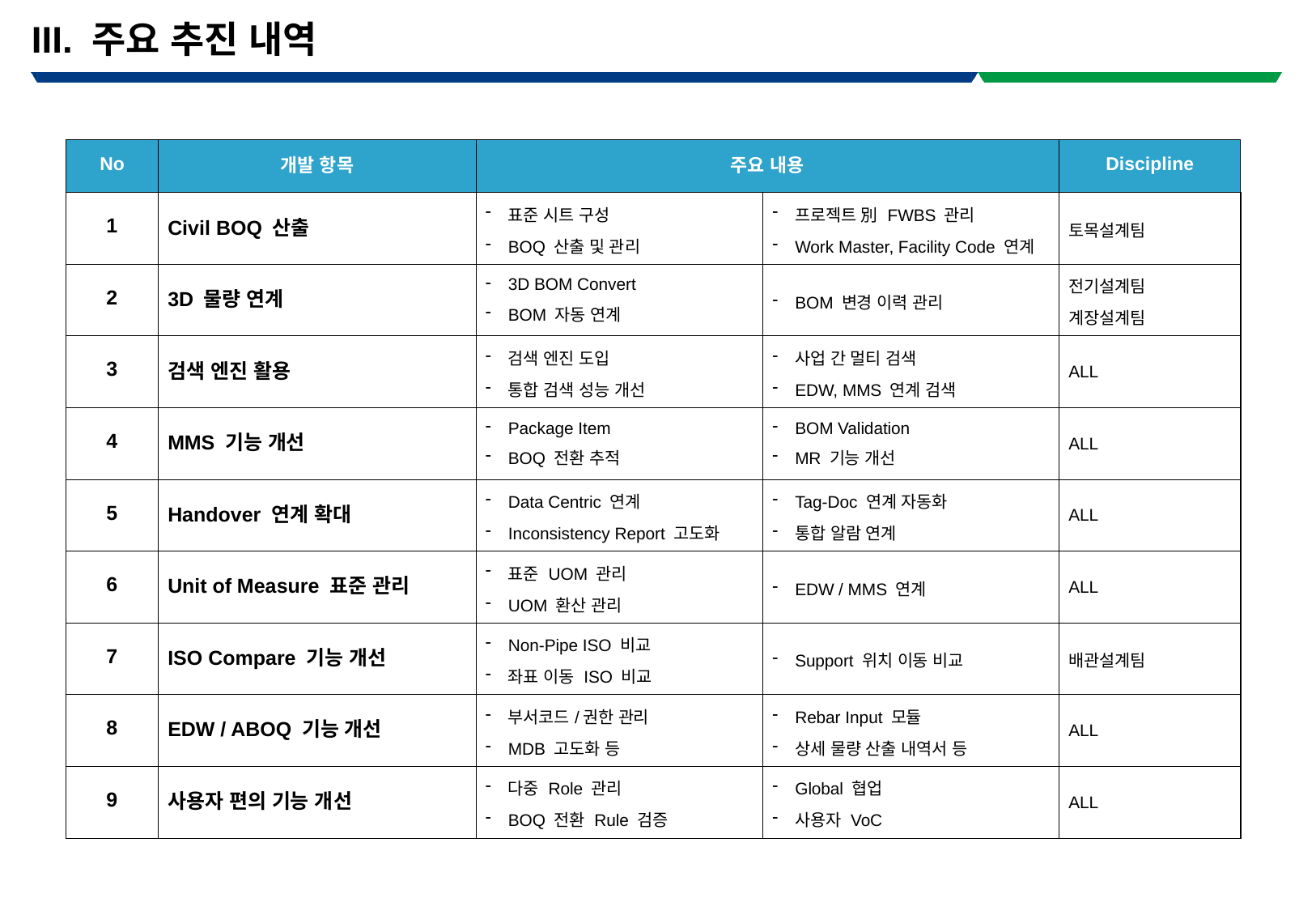

III. 주요 추진 내역
| No | 개발 항목 | 주요 내용 | Discipline |
| --- | --- | --- | --- |
| 1 | Civil BOQ 산출 | 표준 시트 구성 BOQ 산출 및 관리 |  |
| 2 | 3D 물량 연계 | 3D BOM Convert BOM 자동 연계 |  |
| 3 | 검색 엔진 활용 | 검색 엔진 도입 통합 검색 성능 개선 |  |
| 4 | MMS 기능 개선 | Package Item BOQ 전환 추적 |  |
| 5 | Handover 연계 확대 | Data Centric 연계 Inconsistency Report 고도화 |  |
| 6 | Unit of Measure 표준 관리 | 표준 UOM 관리 UOM 환산 관리 |  |
| 7 | ISO Compare 기능 개선 | Non-Pipe ISO 비교 좌표 이동 ISO 비교 |  |
| 8 | EDW / ABOQ 기능 개선 | 부서코드/권한 관리 MDB 고도화 등 |  |
| 9 | 사용자 편의 기능 개선 | 다중 Role 관리 BOQ 전환 Rule 검증 |  |
| 프로젝트 別 FWBS 관리 Work Master, Facility Code 연계 | 토목설계팀 |
| --- | --- |
| BOM 변경 이력 관리 | 전기설계팀 계장설계팀 |
| 사업 간 멀티 검색 EDW, MMS 연계 검색 | ALL |
| BOM Validation MR 기능 개선 | ALL |
| Tag-Doc 연계 자동화 통합 알람 연계 | ALL |
| EDW / MMS 연계 | ALL |
| Support 위치 이동 비교 | 배관설계팀 |
| Rebar Input 모듈 상세 물량 산출 내역서 등 | ALL |
| Global 협업 사용자 VoC | ALL |